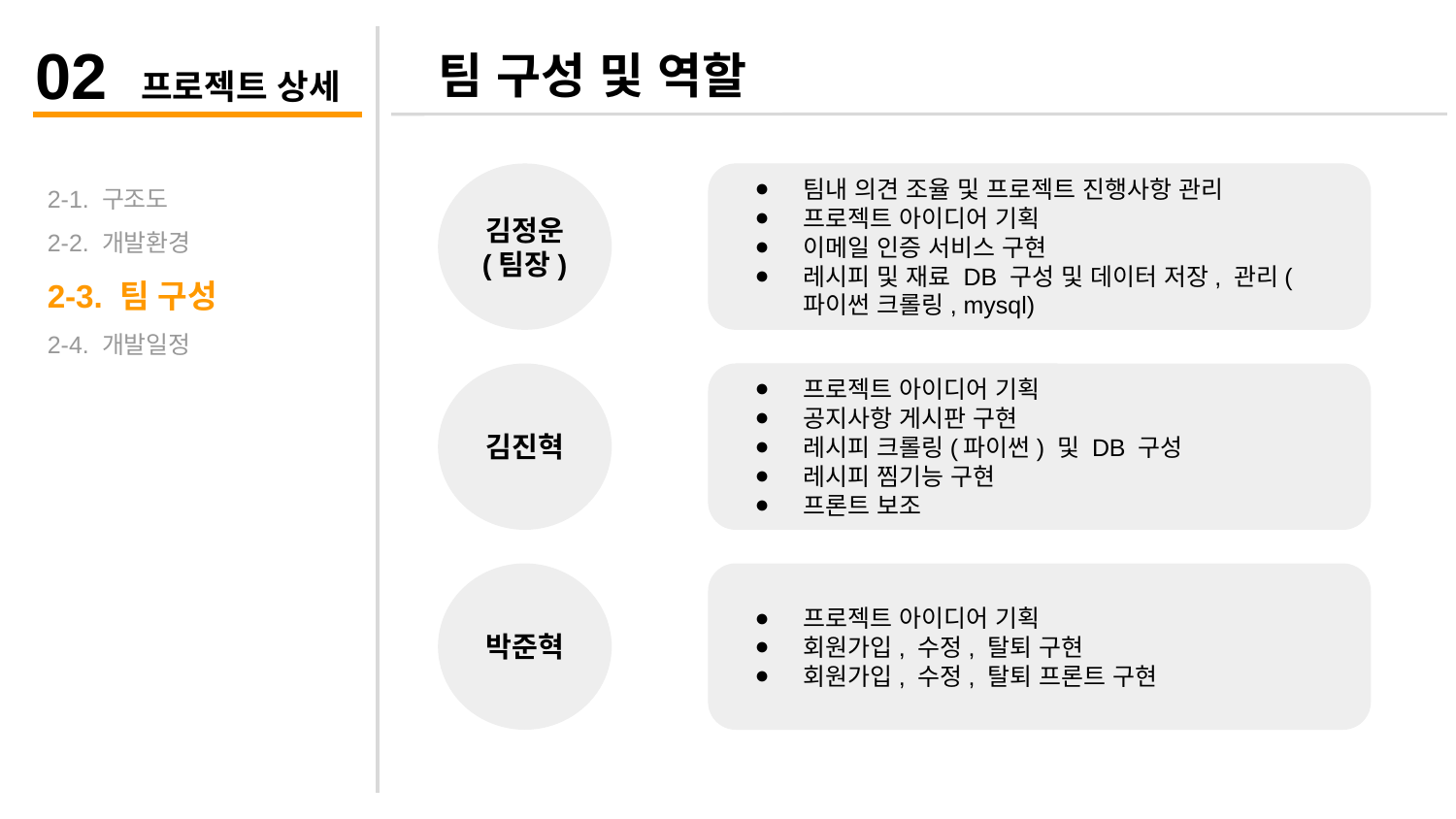

02 프로젝트 상세
팀 구성 및 역할
2-1. 구조도
2-2. 개발환경
2-3. 팀 구성
2-4. 개발일정
김정운
(팀장)
팀내 의견 조율 및 프로젝트 진행사항 관리
프로젝트 아이디어 기획
이메일 인증 서비스 구현
레시피 및 재료 DB 구성 및 데이터 저장, 관리(파이썬 크롤링, mysql)
김진혁
프로젝트 아이디어 기획
공지사항 게시판 구현
레시피 크롤링(파이썬) 및 DB 구성
레시피 찜기능 구현
프론트 보조
박준혁
프로젝트 아이디어 기획
회원가입, 수정, 탈퇴 구현
회원가입, 수정, 탈퇴 프론트 구현